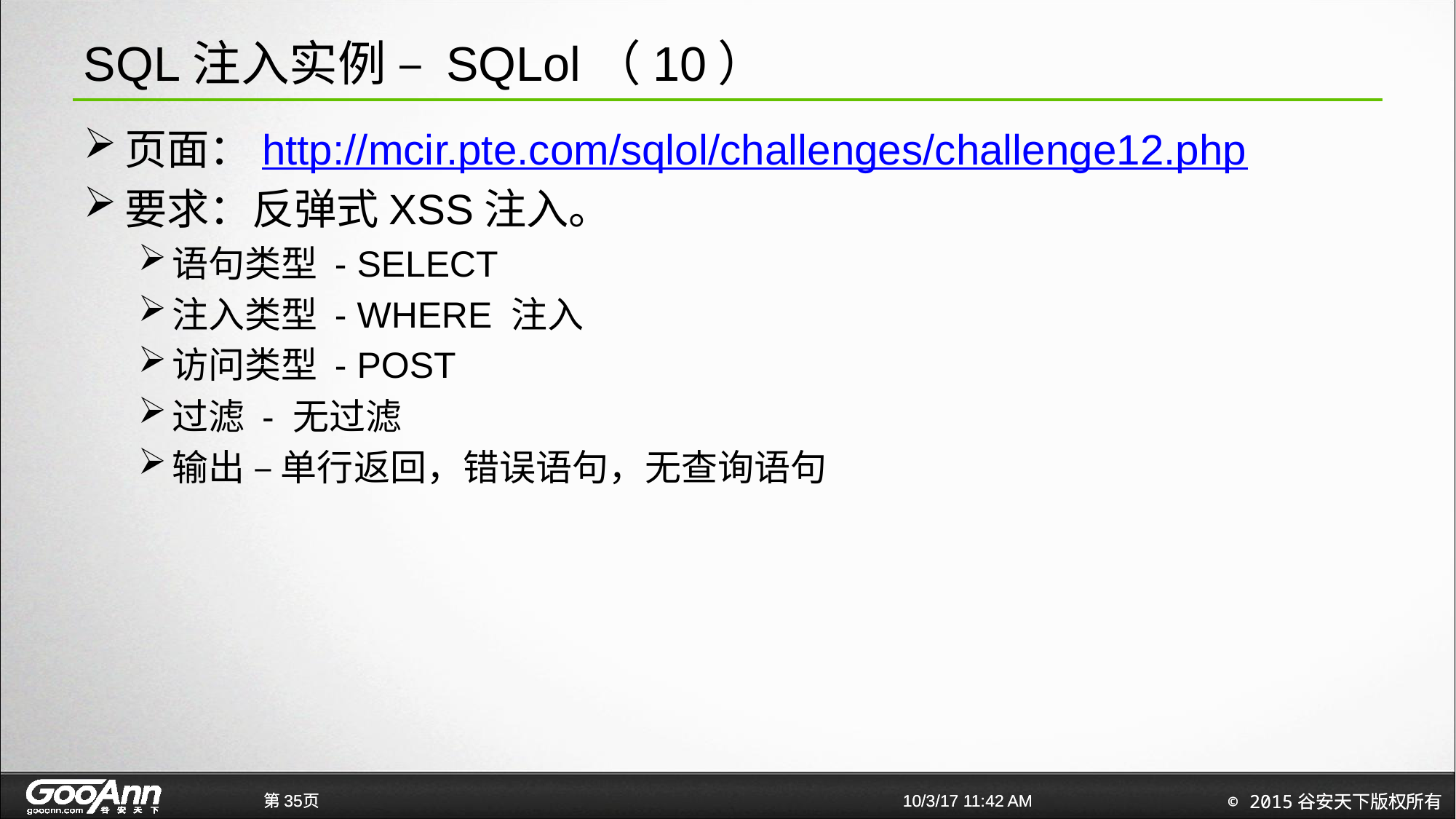

# SQL注入实例 – SQLol（10）
页面：http://mcir.pte.com/sqlol/challenges/challenge12.php
要求：反弹式XSS注入。
语句类型 - SELECT
注入类型 - WHERE 注入
访问类型 - POST
过滤 - 无过滤
输出 – 单行返回，错误语句，无查询语句